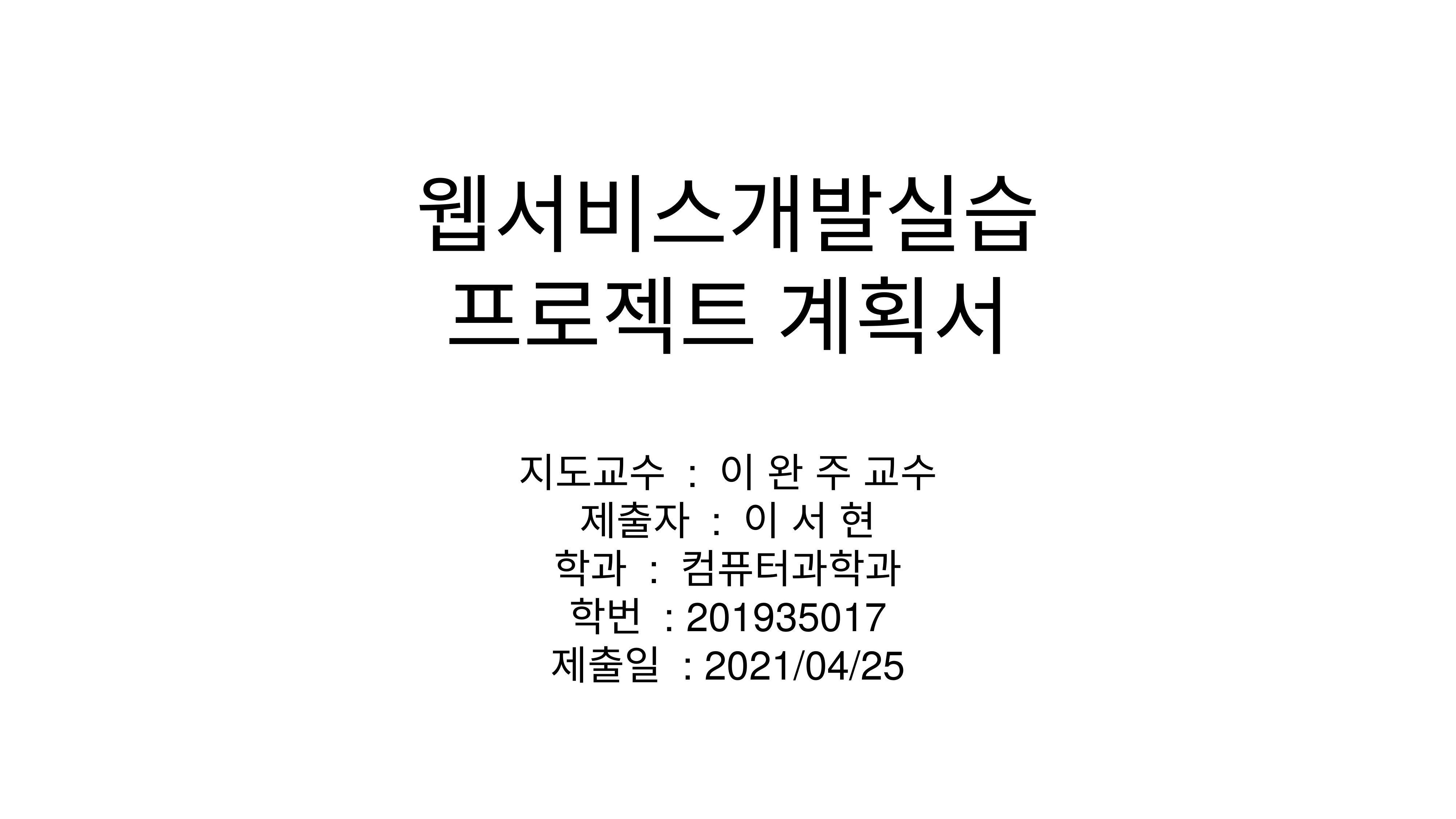

# 웹서비스개발실습
프로젝트 계획서
지도교수 : 이 완 주 교수
제출자 : 이 서 현
학과 : 컴퓨터과학과
학번 : 201935017
제출일 : 2021/04/25
1